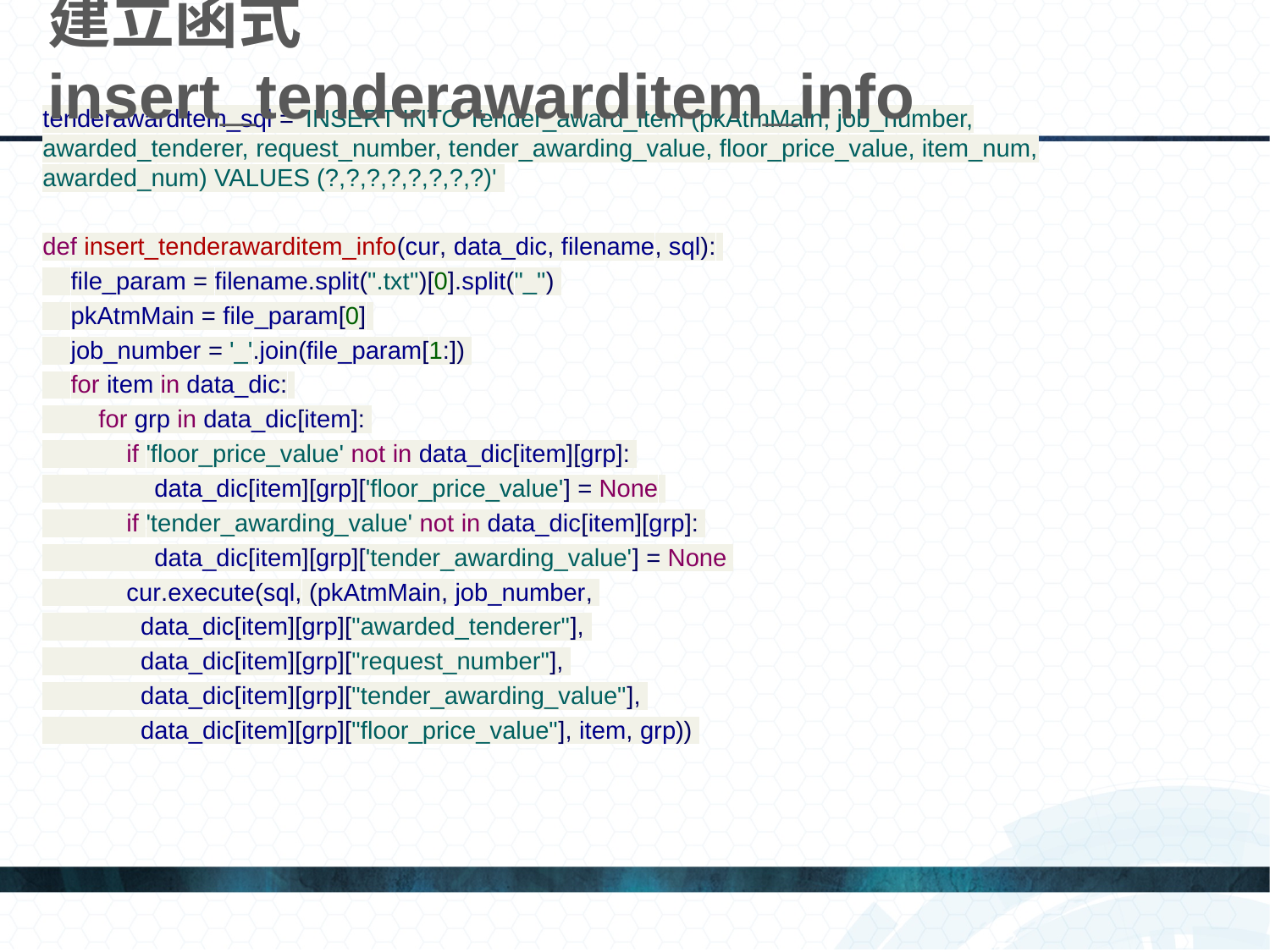

# 建立函式 insert_tenderawarditem_info
tenderawarditem_sql = 'INSERT INTO Tender_award_item (pkAtmMain, job_number, awarded_tenderer, request_number, tender_awarding_value, floor_price_value, item_num, awarded_num) VALUES (?,?,?,?,?,?,?,?)'

def insert_tenderawarditem_info(cur, data_dic, filename, sql):
    file_param = filename.split(".txt")[0].split("_")
    pkAtmMain = file_param[0]
    job_number = '_'.join(file_param[1:])
    for item in data_dic:
        for grp in data_dic[item]:
            if 'floor_price_value' not in data_dic[item][grp]:
                data_dic[item][grp]['floor_price_value'] = None
            if 'tender_awarding_value' not in data_dic[item][grp]:
                data_dic[item][grp]['tender_awarding_value'] = None
            cur.execute(sql, (pkAtmMain, job_number,
              data_dic[item][grp]["awarded_tenderer"],
              data_dic[item][grp]["request_number"],
              data_dic[item][grp]["tender_awarding_value"],
              data_dic[item][grp]["floor_price_value"], item, grp))